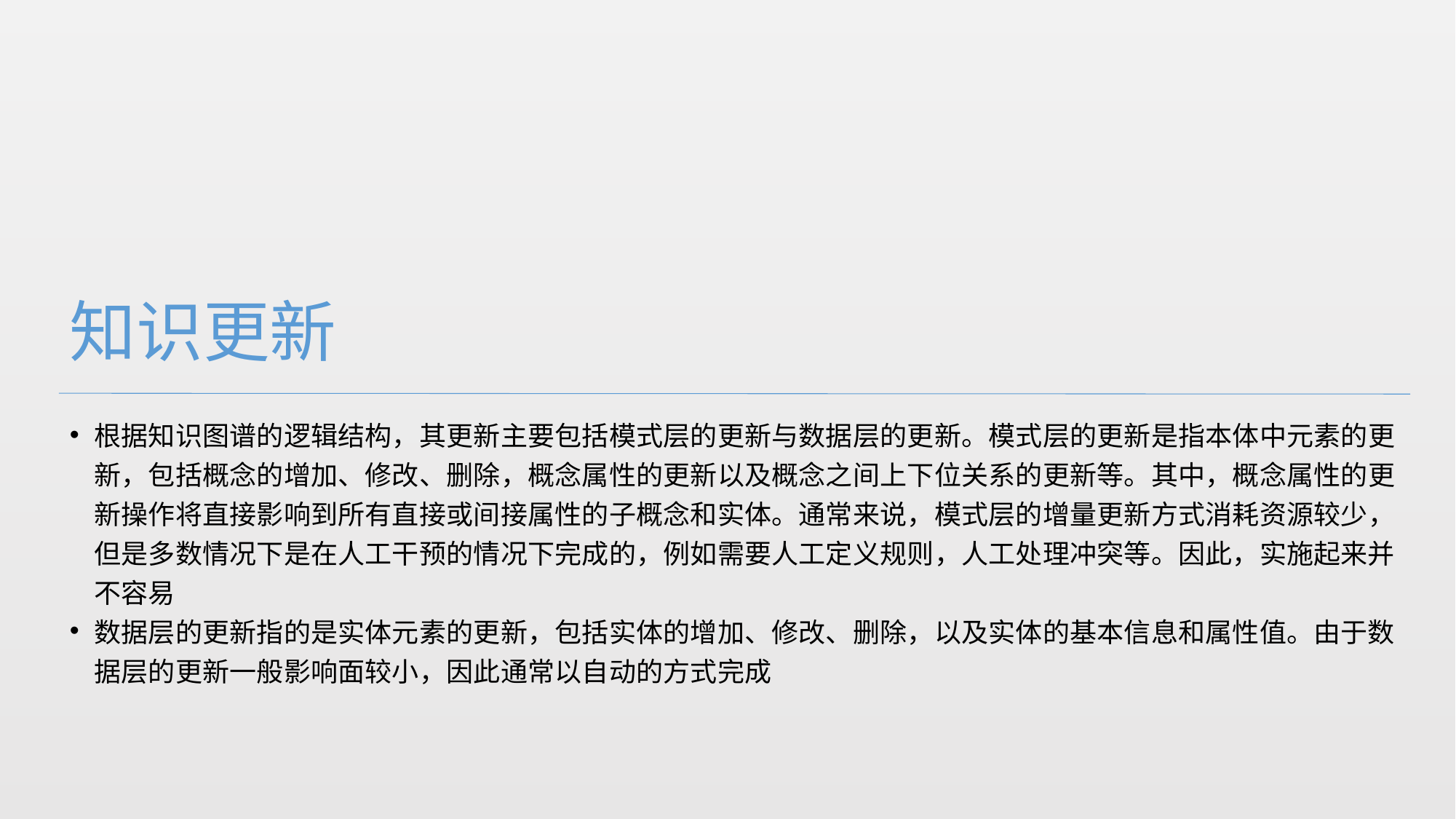

知识更新
根据知识图谱的逻辑结构，其更新主要包括模式层的更新与数据层的更新。模式层的更新是指本体中元素的更新，包括概念的增加、修改、删除，概念属性的更新以及概念之间上下位关系的更新等。其中，概念属性的更新操作将直接影响到所有直接或间接属性的子概念和实体。通常来说，模式层的增量更新方式消耗资源较少，但是多数情况下是在人工干预的情况下完成的，例如需要人工定义规则，人工处理冲突等。因此，实施起来并不容易
数据层的更新指的是实体元素的更新，包括实体的增加、修改、删除，以及实体的基本信息和属性值。由于数据层的更新一般影响面较小，因此通常以自动的方式完成